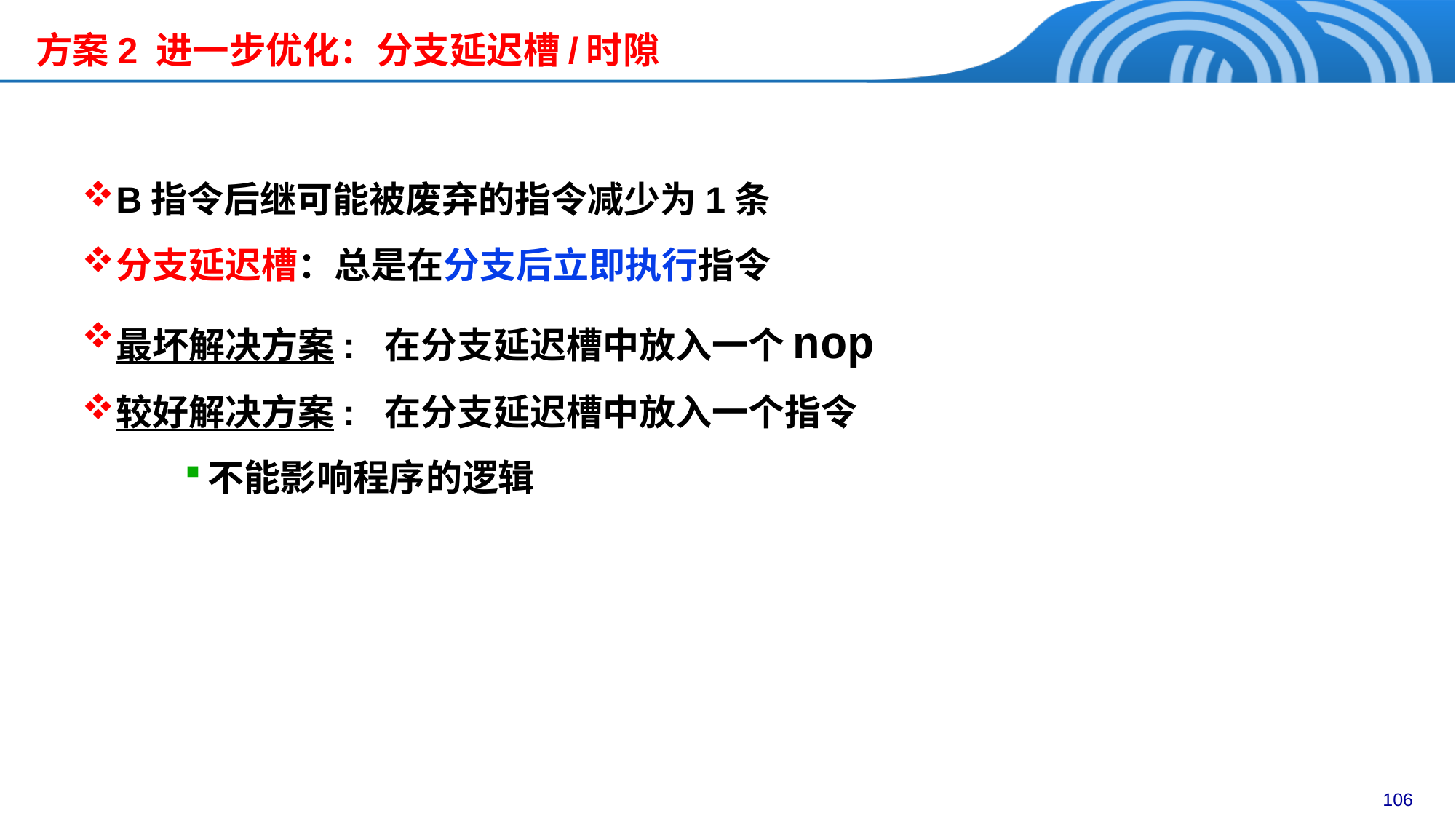

方案2 进一步优化：分支延迟槽/时隙
B指令后继可能被废弃的指令减少为1条
分支延迟槽：总是在分支后立即执行指令
最坏解决方案:  在分支延迟槽中放入一个nop
较好解决方案:  在分支延迟槽中放入一个指令
不能影响程序的逻辑